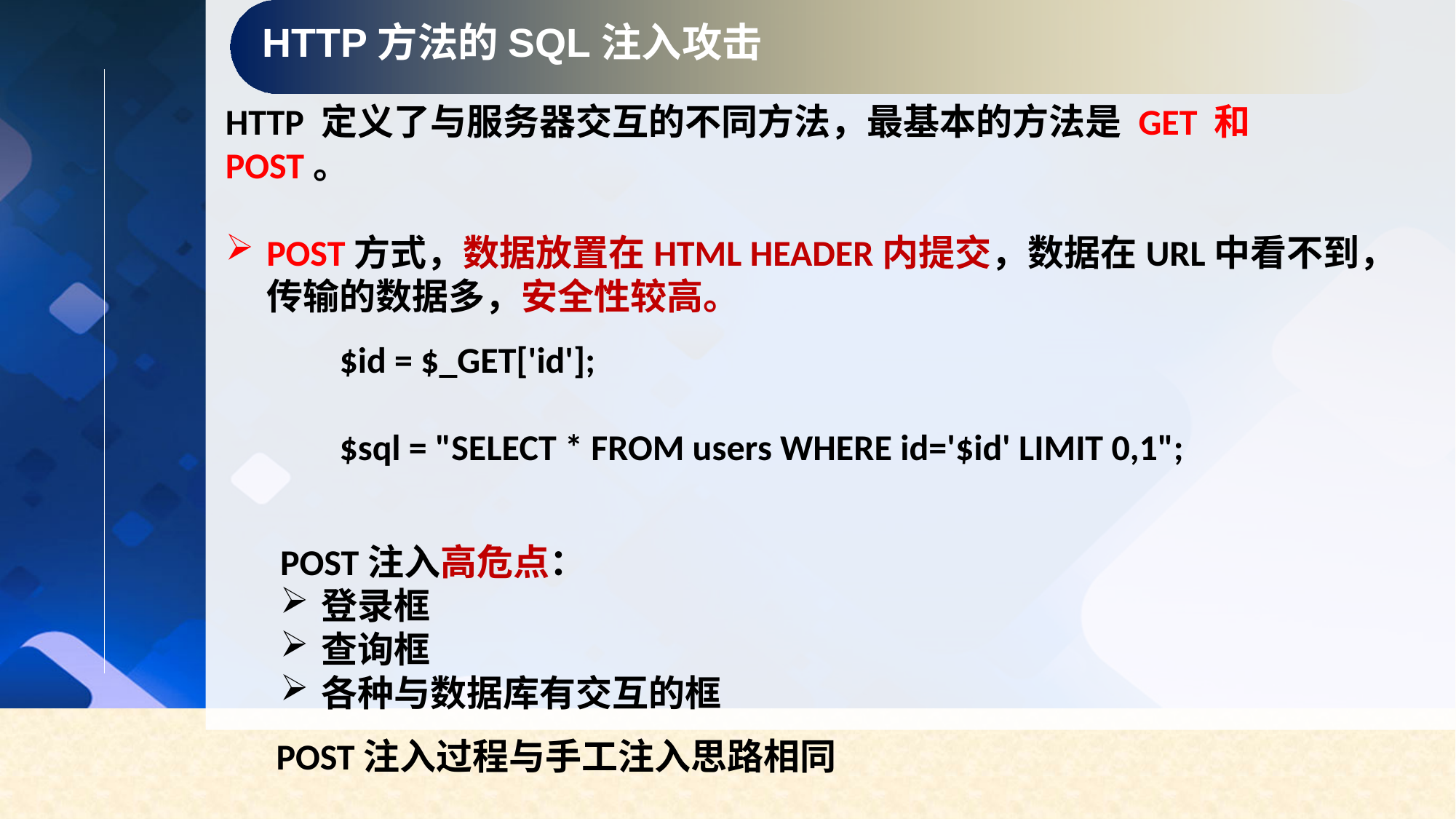

HTTP方法的SQL注入攻击
HTTP 定义了与服务器交互的不同方法，最基本的方法是 GET 和 POST。

POST方式，数据放置在HTML HEADER内提交，数据在URL中看不到，传输的数据多，安全性较高。
$id = $_GET['id'];

$sql = "SELECT * FROM users WHERE id='$id' LIMIT 0,1";
POST注入高危点：
登录框
查询框
各种与数据库有交互的框
POST注入过程与手工注入思路相同